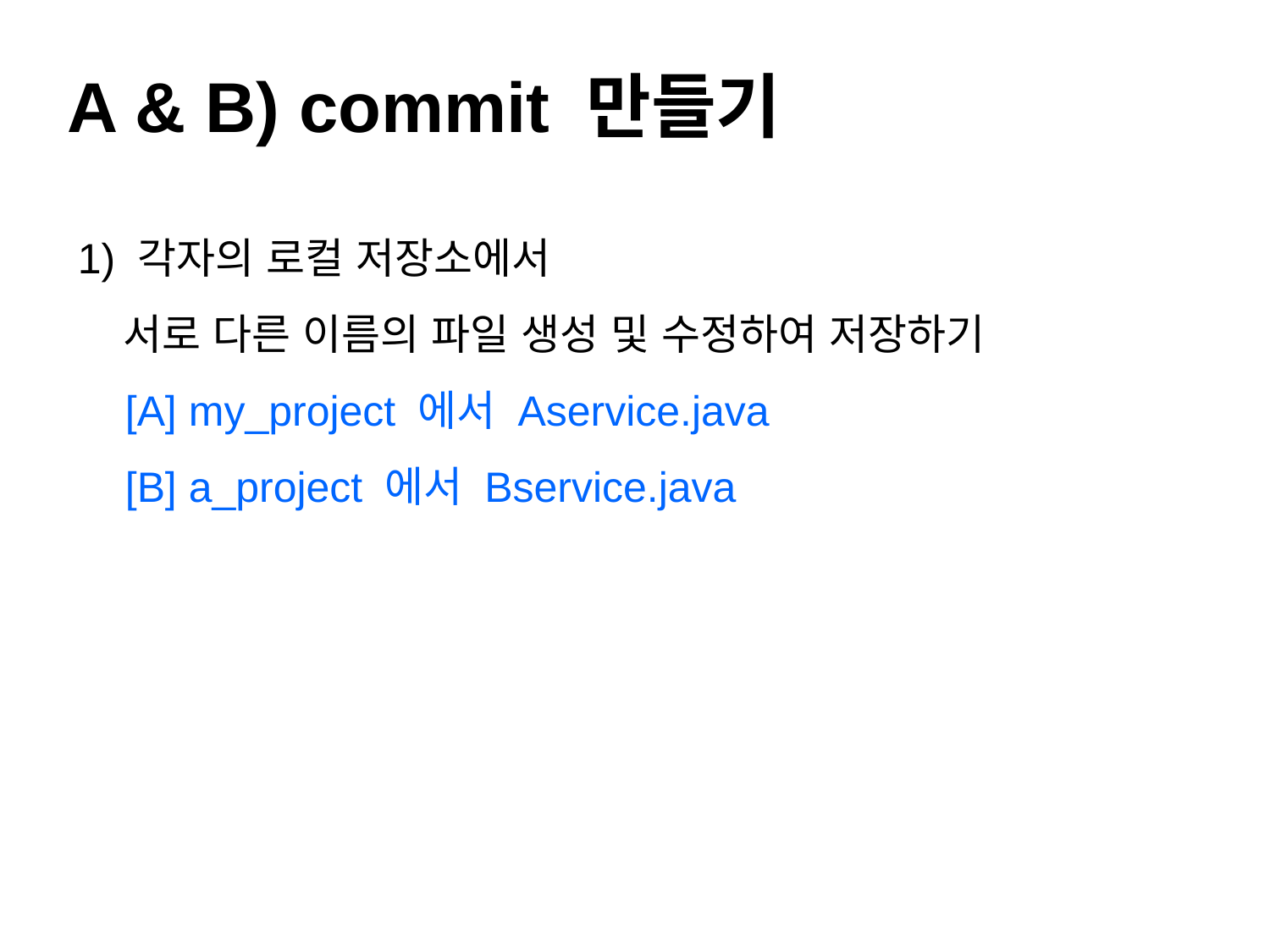

A & B) commit 만들기

1) 각자의 로컬 저장소에서
   서로 다른 이름의 파일 생성 및 수정하여 저장하기
    [A] my_project 에서 Aservice.java
    [B] a_project 에서 Bservice.java